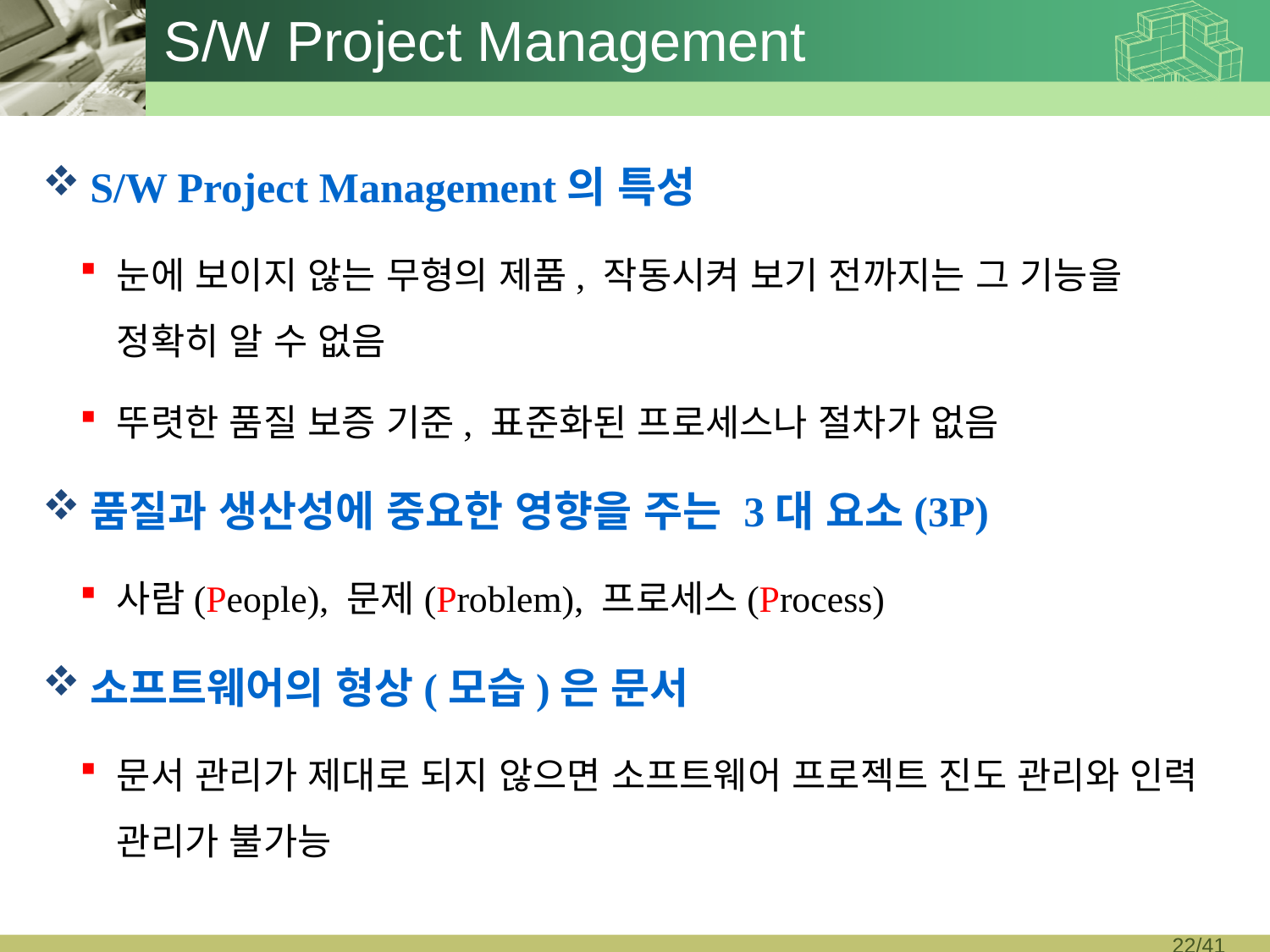

# S/W Project Management
S/W Project Management의 특성
눈에 보이지 않는 무형의 제품, 작동시켜 보기 전까지는 그 기능을 정확히 알 수 없음
뚜렷한 품질 보증 기준, 표준화된 프로세스나 절차가 없음
품질과 생산성에 중요한 영향을 주는 3대 요소(3P)
사람(People), 문제(Problem), 프로세스(Process)
소프트웨어의 형상(모습)은 문서
문서 관리가 제대로 되지 않으면 소프트웨어 프로젝트 진도 관리와 인력 관리가 불가능